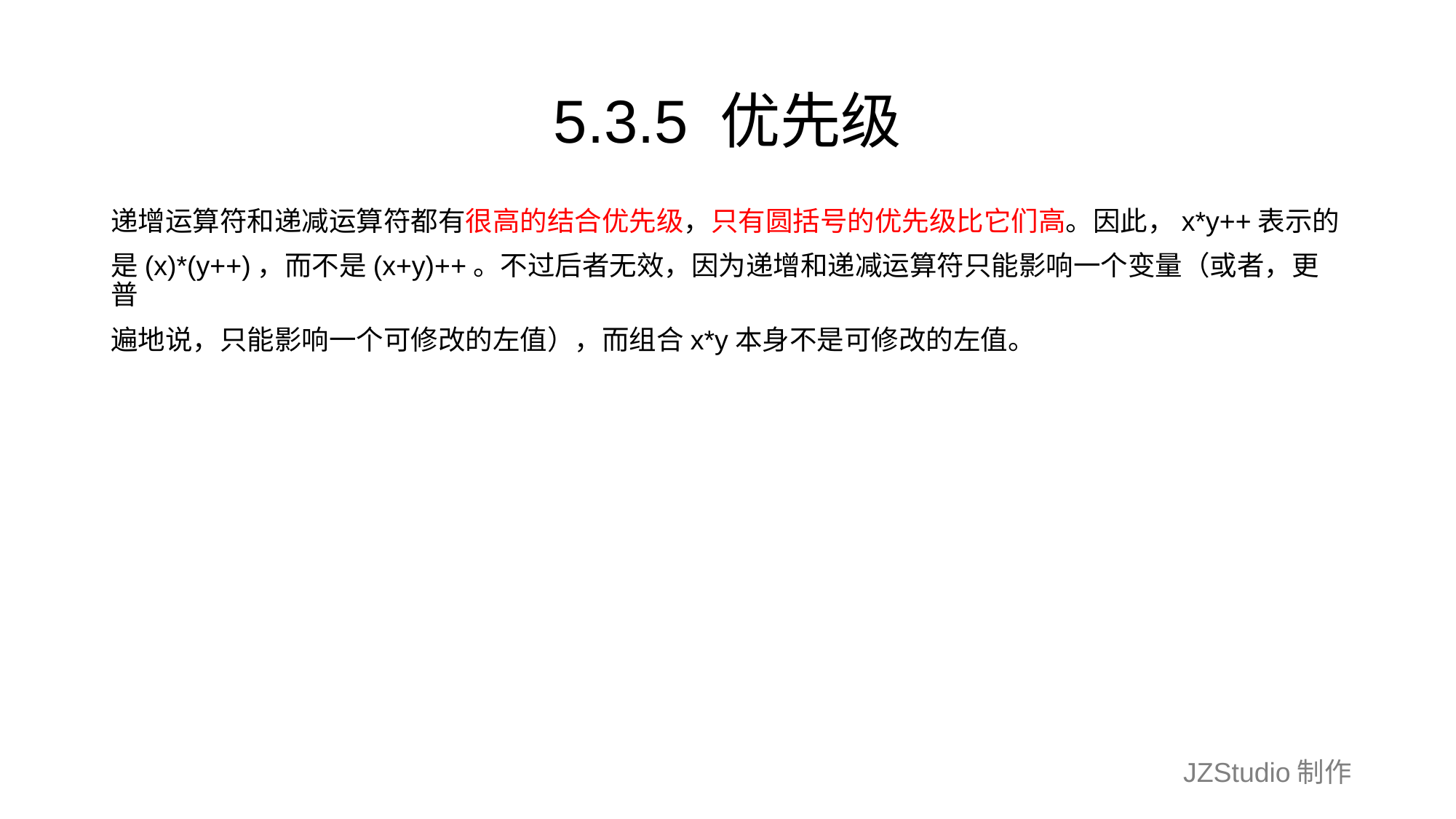

# 5.3.5 优先级
递增运算符和递减运算符都有很高的结合优先级，只有圆括号的优先级比它们高。因此，x*y++表示的
是(x)*(y++)，而不是(x+y)++。不过后者无效，因为递增和递减运算符只能影响一个变量（或者，更普
遍地说，只能影响一个可修改的左值），而组合x*y本身不是可修改的左值。